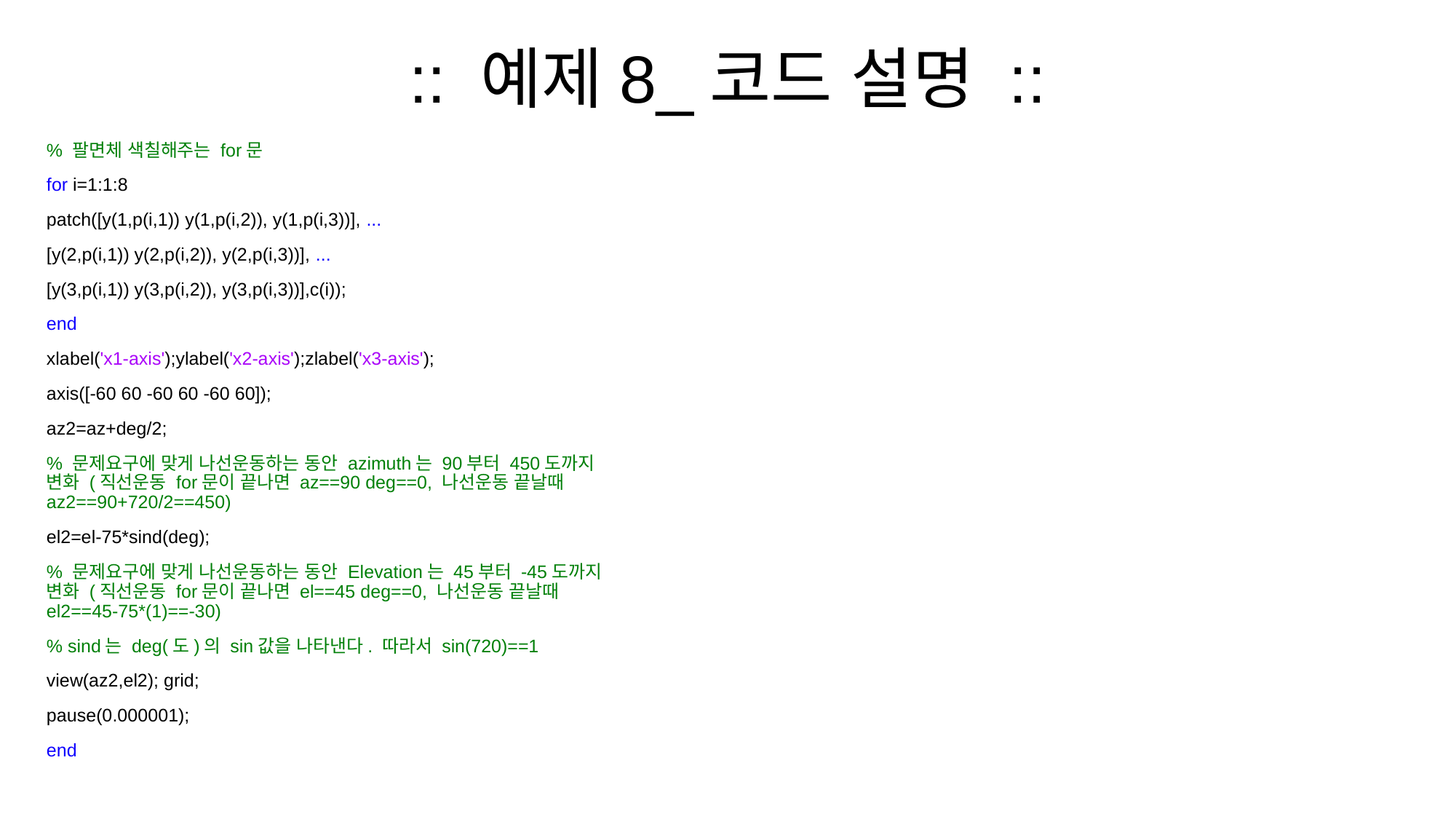

# :: 예제8_코드 설명 ::
% 팔면체 색칠해주는 for문
for i=1:1:8
patch([y(1,p(i,1)) y(1,p(i,2)), y(1,p(i,3))], ...
[y(2,p(i,1)) y(2,p(i,2)), y(2,p(i,3))], ...
[y(3,p(i,1)) y(3,p(i,2)), y(3,p(i,3))],c(i));
end
xlabel('x1-axis');ylabel('x2-axis');zlabel('x3-axis');
axis([-60 60 -60 60 -60 60]);
az2=az+deg/2;
% 문제요구에 맞게 나선운동하는 동안 azimuth는 90부터 450도까지 변화 (직선운동 for문이 끝나면 az==90 deg==0, 나선운동 끝날때 az2==90+720/2==450)
el2=el-75*sind(deg);
% 문제요구에 맞게 나선운동하는 동안 Elevation는 45부터 -45도까지 변화 (직선운동 for문이 끝나면 el==45 deg==0, 나선운동 끝날때 el2==45-75*(1)==-30)
% sind는 deg(도)의 sin값을 나타낸다. 따라서 sin(720)==1
view(az2,el2); grid;
pause(0.000001);
end